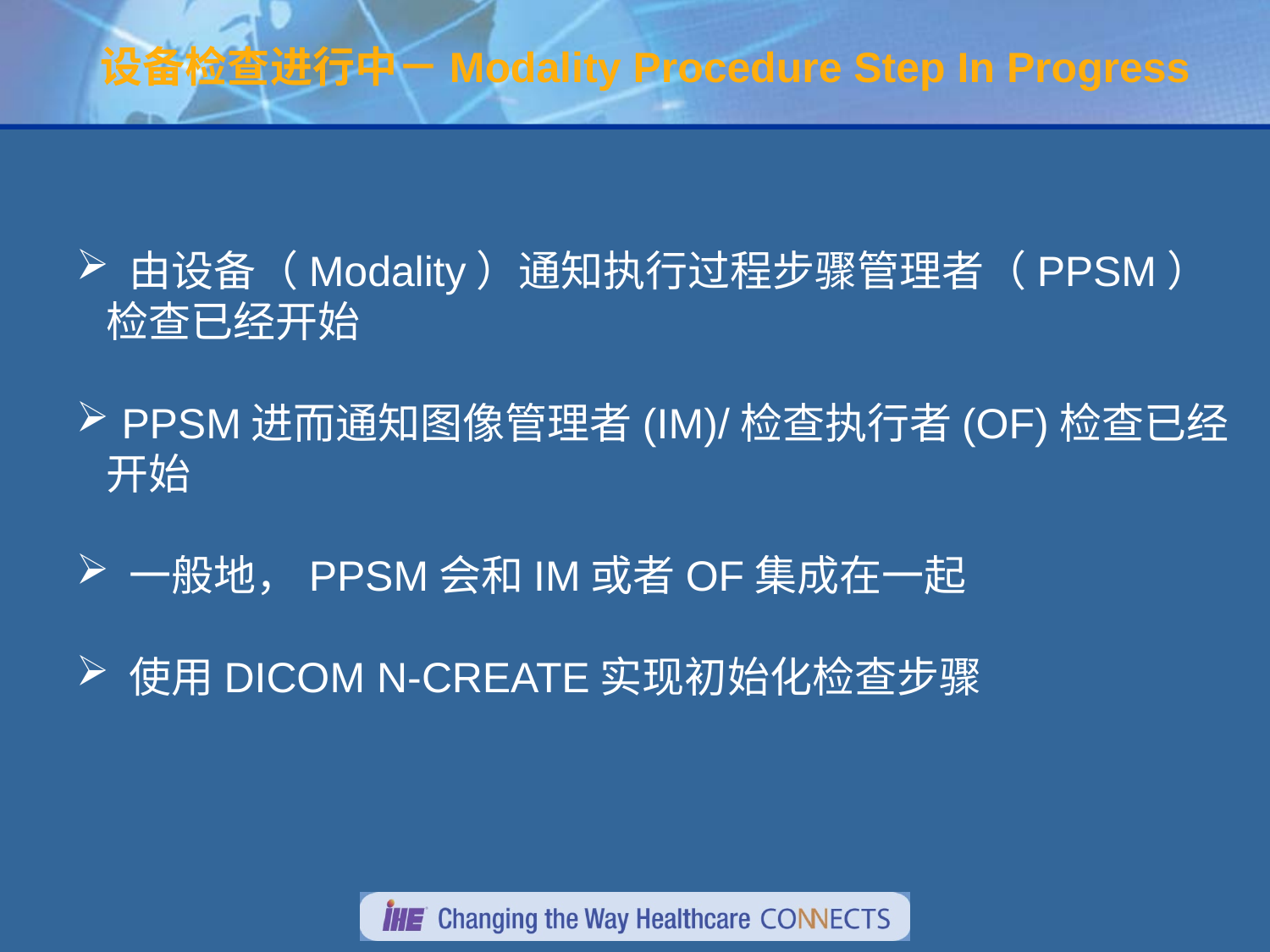

# 设备检查进行中－Modality Procedure Step In Progress
 由设备（Modality）通知执行过程步骤管理者（PPSM）检查已经开始

 PPSM进而通知图像管理者(IM)/检查执行者(OF)检查已经开始

 一般地，PPSM会和IM或者OF集成在一起

 使用DICOM N-CREATE实现初始化检查步骤